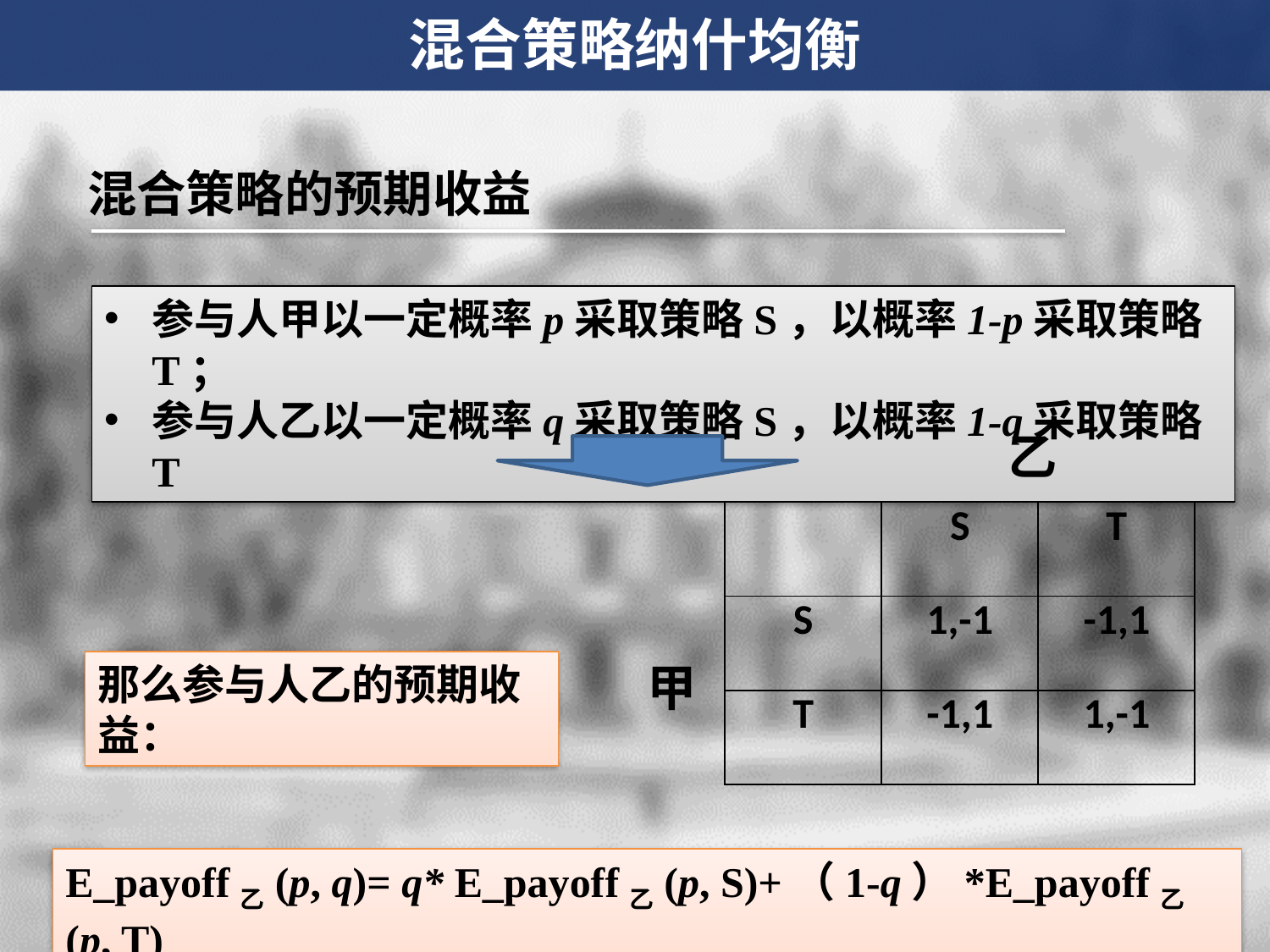

混合策略纳什均衡

混合策略的预期收益
参与人甲以一定概率p采取策略S，以概率1-p采取策略T；
参与人乙以一定概率q采取策略S，以概率1-q采取策略T
乙

|  | S | T |
| --- | --- | --- |
| S | 1,-1 | -1,1 |
| T | -1,1 | 1,-1 |
甲
那么参与人乙的预期收益：
E_payoff乙(p, q)= q* E_payoff乙(p, S)+（1-q）*E_payoff乙(p, T)